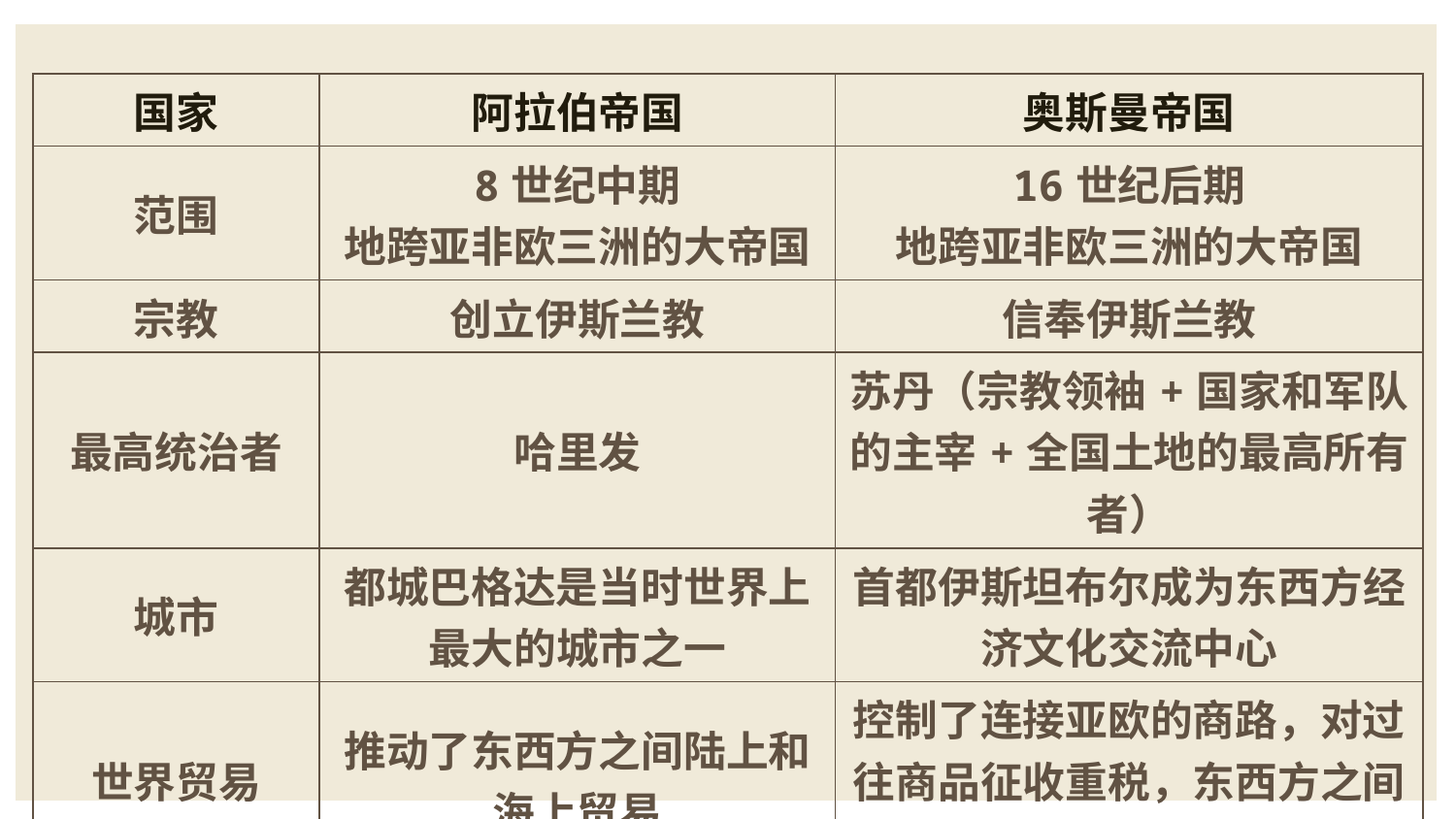

| 国家 | 阿拉伯帝国 | 奥斯曼帝国 |
| --- | --- | --- |
| 范围 | 8世纪中期 地跨亚非欧三洲的大帝国 | 16世纪后期 地跨亚非欧三洲的大帝国 |
| 宗教 | 创立伊斯兰教 | 信奉伊斯兰教 |
| 最高统治者 | 哈里发 | 苏丹（宗教领袖+国家和军队的主宰+全国土地的最高所有者） |
| 城市 | 都城巴格达是当时世界上最大的城市之一 | 首都伊斯坦布尔成为东西方经济文化交流中心 |
| 世界贸易 | 推动了东西方之间陆上和海上贸易 | 控制了连接亚欧的商路，对过往商品征收重税，东西方之间的贸易受到一定影响 |